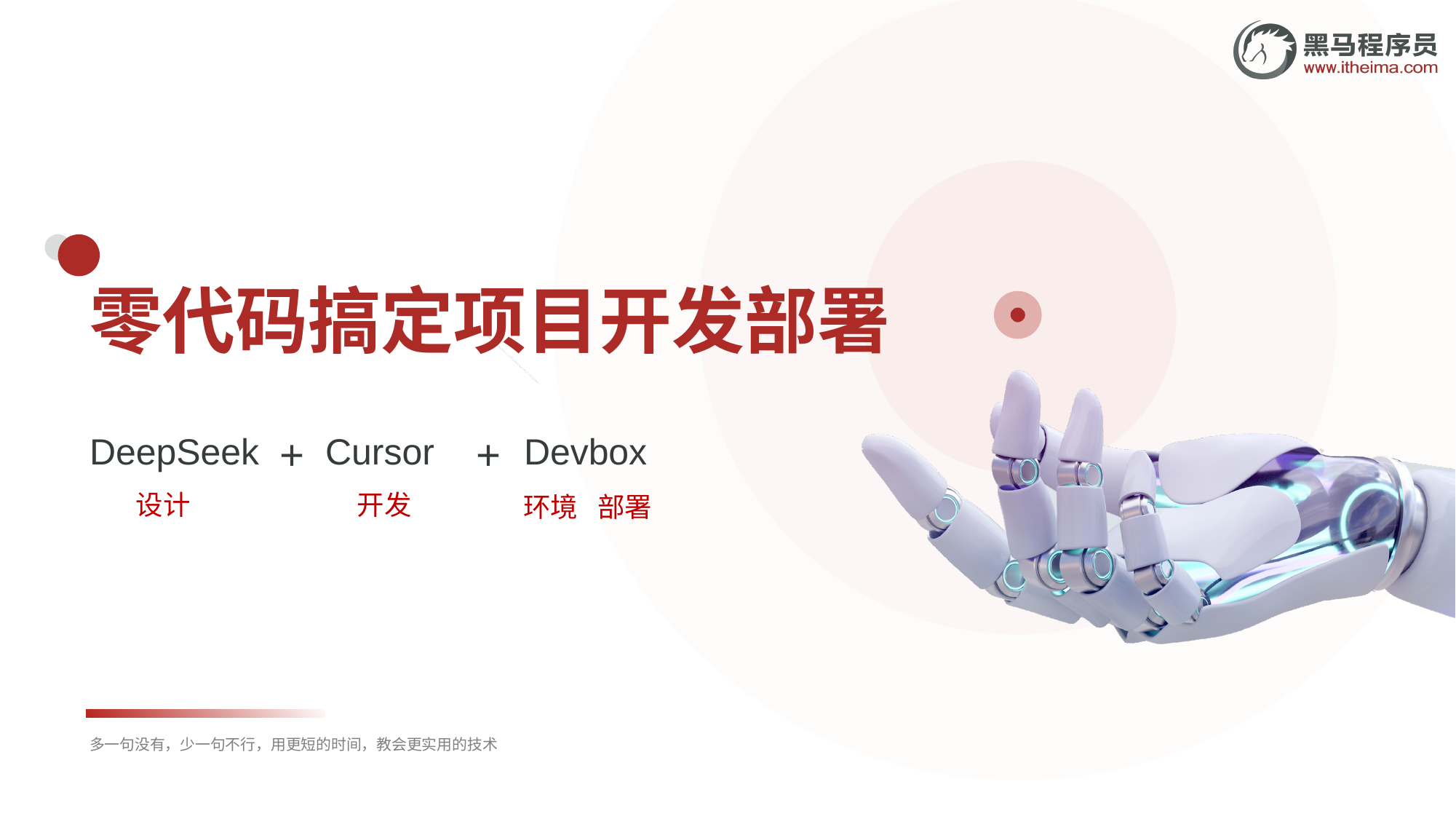

# 零代码搞定项目开发部署
+
+
DeepSeek
Cursor
Devbox
设计
开发
环境
部署